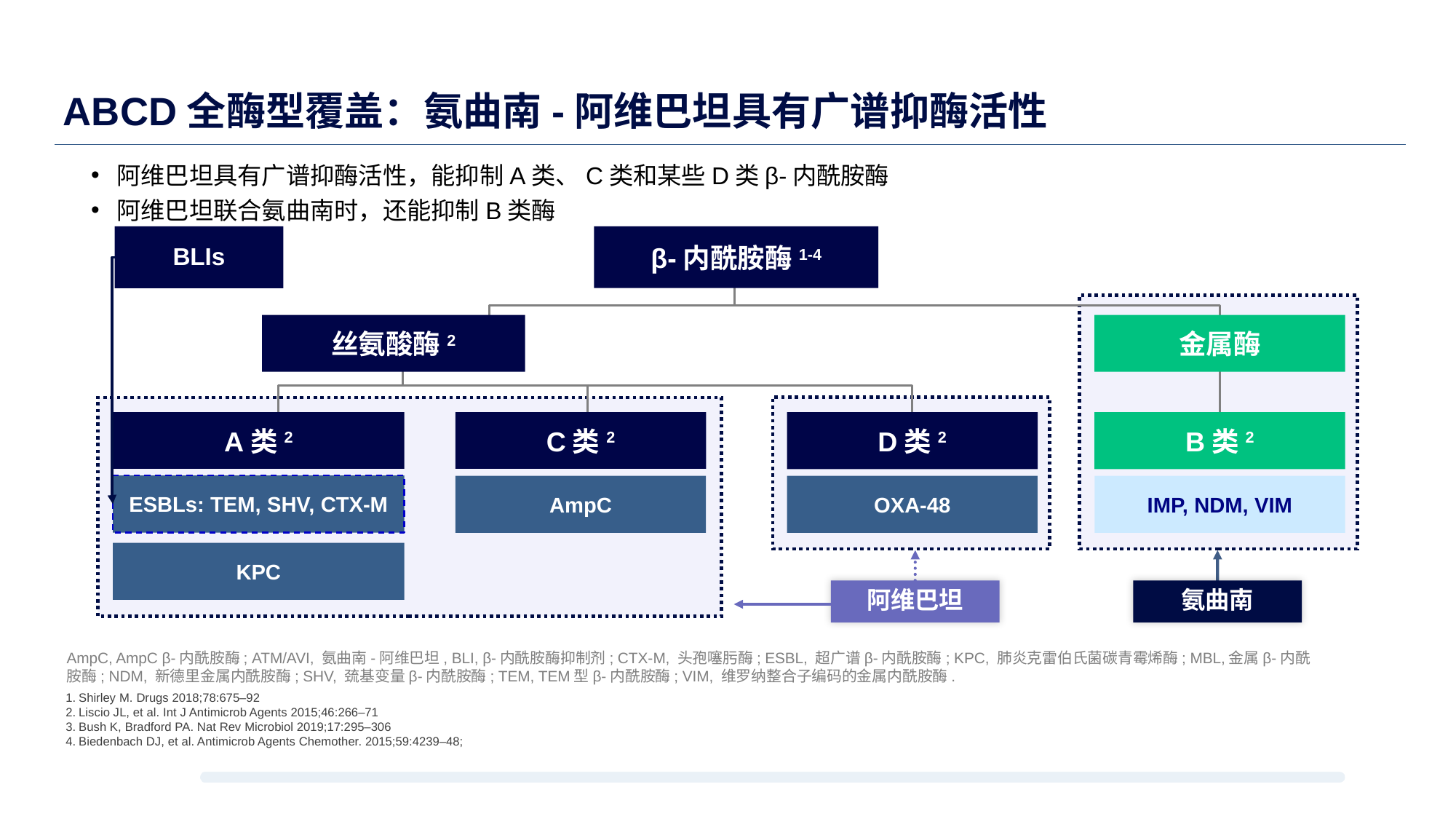

ABCD全酶型覆盖：氨曲南-阿维巴坦具有广谱抑酶活性
阿维巴坦具有广谱抑酶活性，能抑制A类、C类和某些D类β-内酰胺酶
阿维巴坦联合氨曲南时，还能抑制B类酶

BLIs
β-内酰胺酶1-4

丝氨酸酶2
金属酶

A类2
C类2
D类2
B类2
ESBLs: TEM, SHV, CTX-M
AmpC
OXA-48
IMP, NDM, VIM
KPC
阿维巴坦
氨曲南
AmpC, AmpC β-内酰胺酶; ATM/AVI, 氨曲南-阿维巴坦, BLI, β-内酰胺酶抑制剂; CTX-M, 头孢噻肟酶; ESBL, 超广谱β-内酰胺酶; KPC, 肺炎克雷伯氏菌碳青霉烯酶; MBL,金属β-内酰胺酶; NDM, 新德里金属内酰胺酶; SHV, 巯基变量β-内酰胺酶; TEM, TEM型β-内酰胺酶; VIM, 维罗纳整合子编码的金属内酰胺酶.
Shirley M. Drugs 2018;78:675–92
Liscio JL, et al. Int J Antimicrob Agents 2015;46:266–71
Bush K, Bradford PA. Nat Rev Microbiol 2019;17:295–306
Biedenbach DJ, et al. Antimicrob Agents Chemother. 2015;59:4239–48;